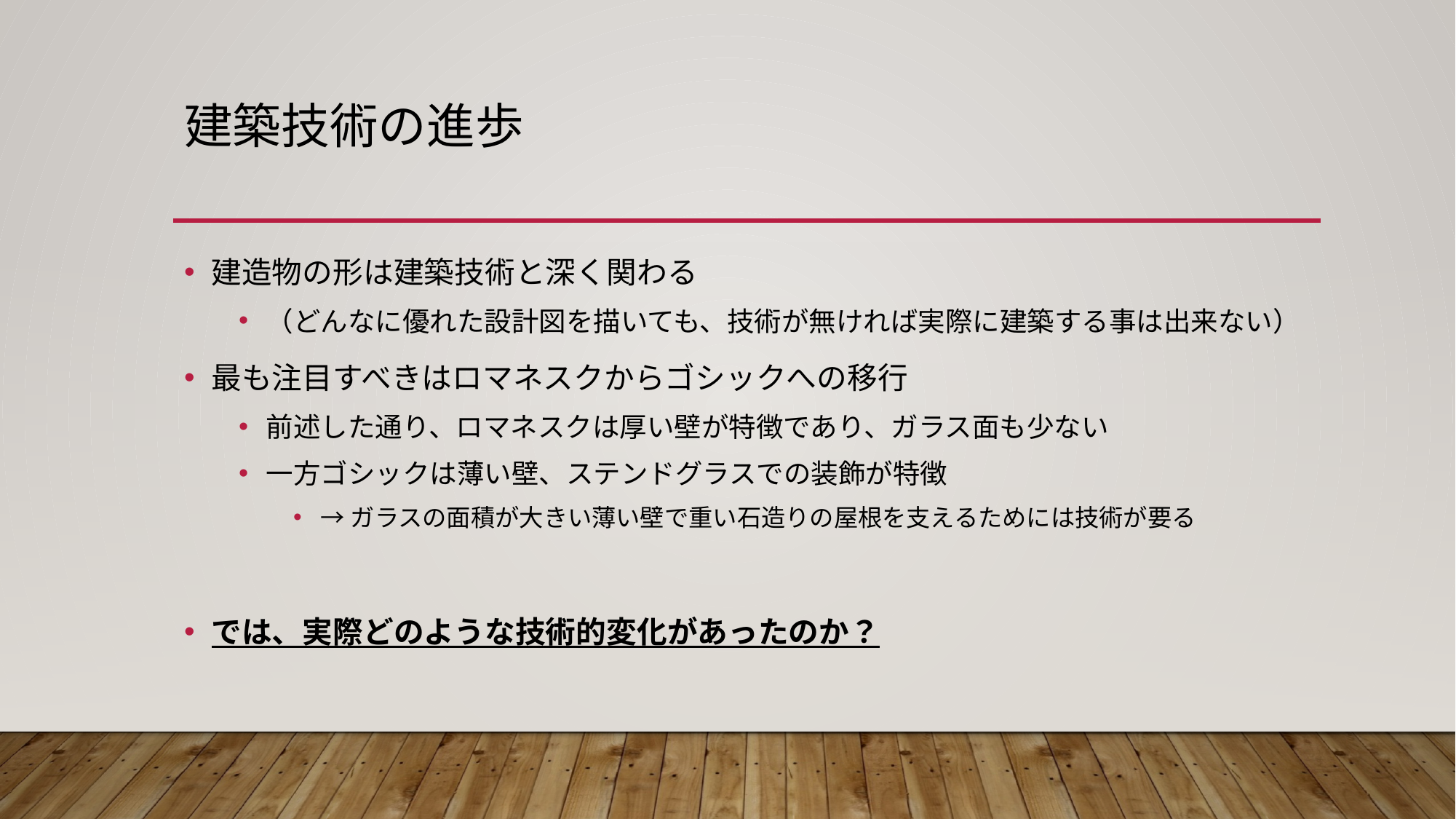

# 建築技術の進歩
建造物の形は建築技術と深く関わる
（どんなに優れた設計図を描いても、技術が無ければ実際に建築する事は出来ない）
最も注目すべきはロマネスクからゴシックへの移行
前述した通り、ロマネスクは厚い壁が特徴であり、ガラス面も少ない
一方ゴシックは薄い壁、ステンドグラスでの装飾が特徴
→ガラスの面積が大きい薄い壁で重い石造りの屋根を支えるためには技術が要る

では、実際どのような技術的変化があったのか？